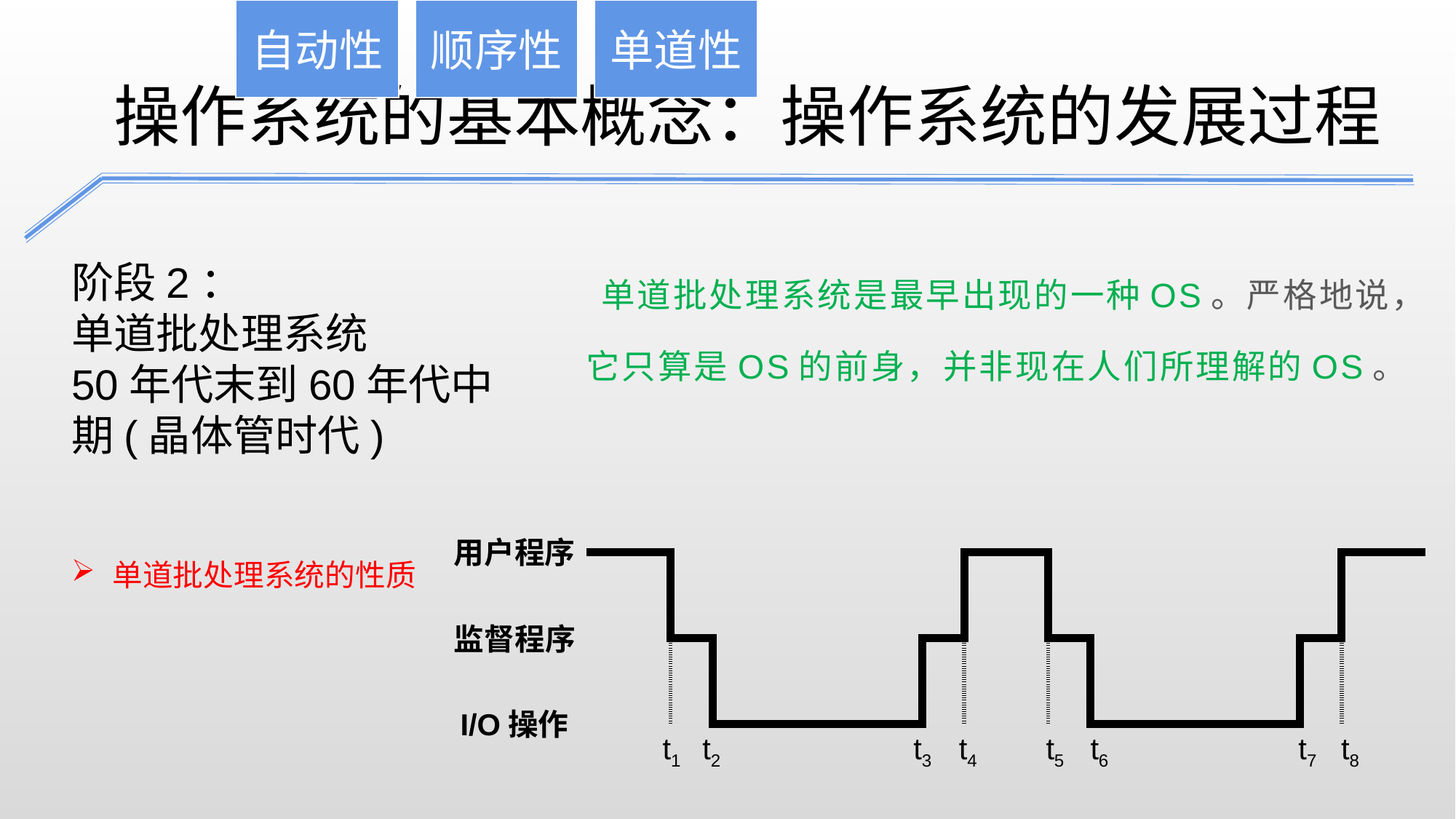

操作系统的基本概念：操作系统的发展过程
单道批处理系统是最早出现的一种OS。严格地说，它只算是OS的前身，并非现在人们所理解的OS。
阶段2：
单道批处理系统
50年代末到60年代中期(晶体管时代)
自动性
顺序性
单道性
用户程序
单道批处理系统的性质
|  |  |  |  |  |  |  |  |  |  |  |  |  |  |  |  |  |  |  |  |
| --- | --- | --- | --- | --- | --- | --- | --- | --- | --- | --- | --- | --- | --- | --- | --- | --- | --- | --- | --- |
|  |  |  |  |  |  |  |  |  |  |  |  |  |  |  |  |  |  |  |  |
监督程序
I/O操作
t1
t2
t3
t4
t5
t6
t7
t8